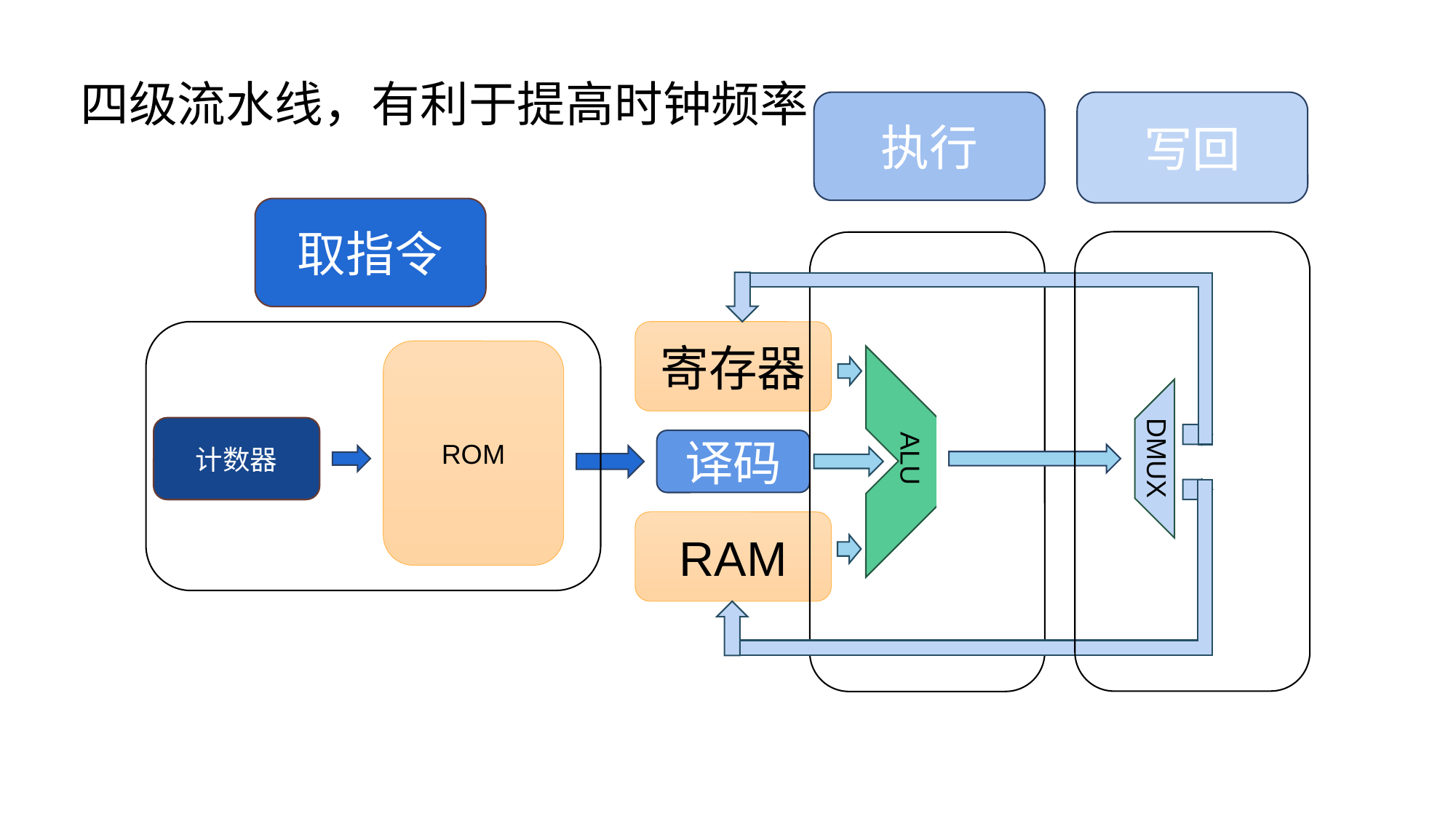

四级流水线，有利于提高时钟频率
执行
写回

取指令

寄存器

ROM

计数器

译码
ALU
DMUX

RAM